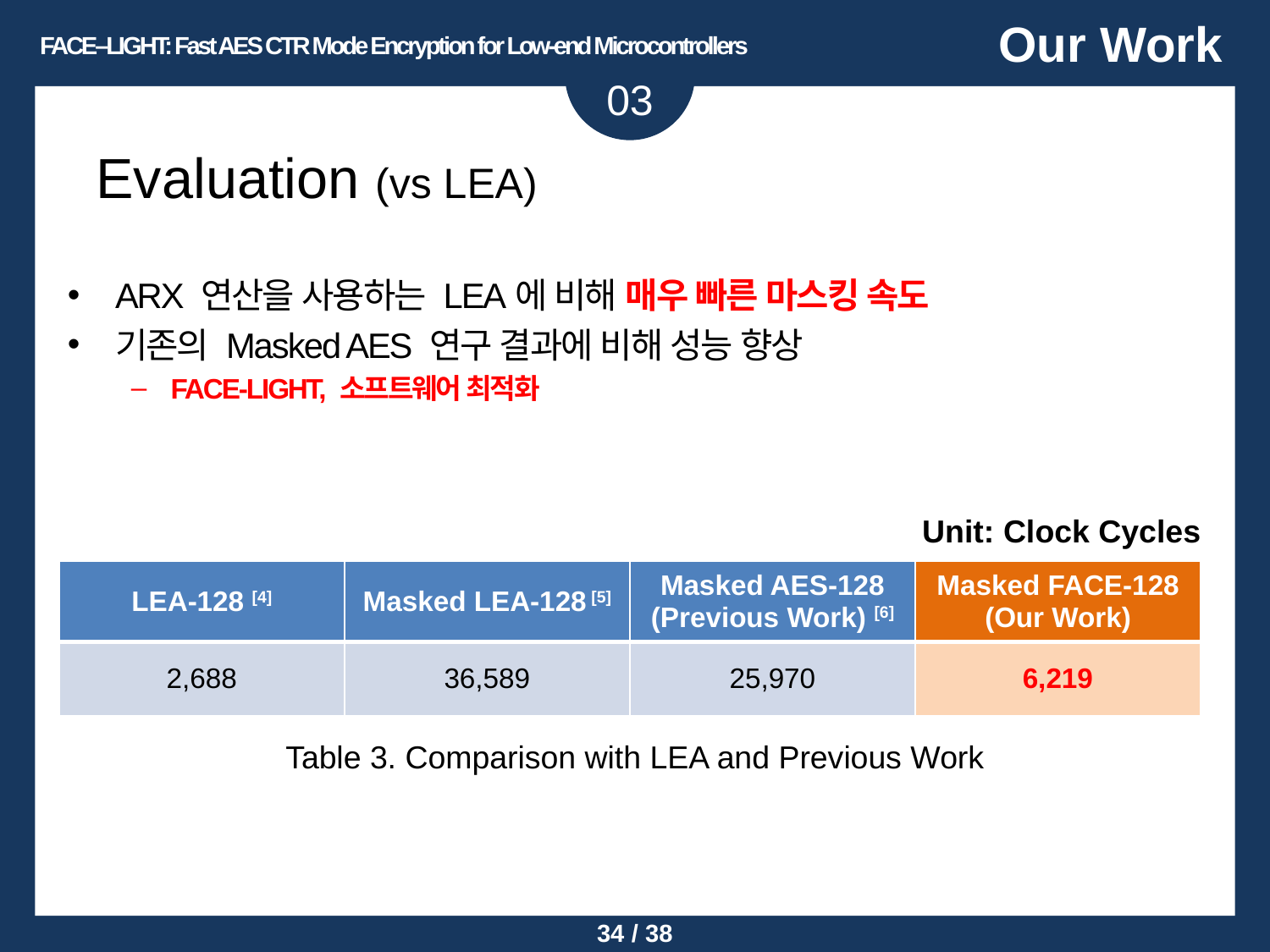

Our Work

FACE–LIGHT: Fast AES CTR Mode Encryption for Low-end Microcontrollers
03
# Evaluation (vs LEA)
ARX 연산을 사용하는 LEA에 비해 매우 빠른 마스킹 속도
기존의 Masked AES 연구 결과에 비해 성능 향상
FACE-LIGHT, 소프트웨어 최적화
Unit: Clock Cycles
| LEA-128 [4] | Masked LEA-128 [5] | Masked AES-128 (Previous Work) [6] | Masked FACE-128 (Our Work) |
| --- | --- | --- | --- |
| 2,688 | 36,589 | 25,970 | 6,219 |
Table 3. Comparison with LEA and Previous Work